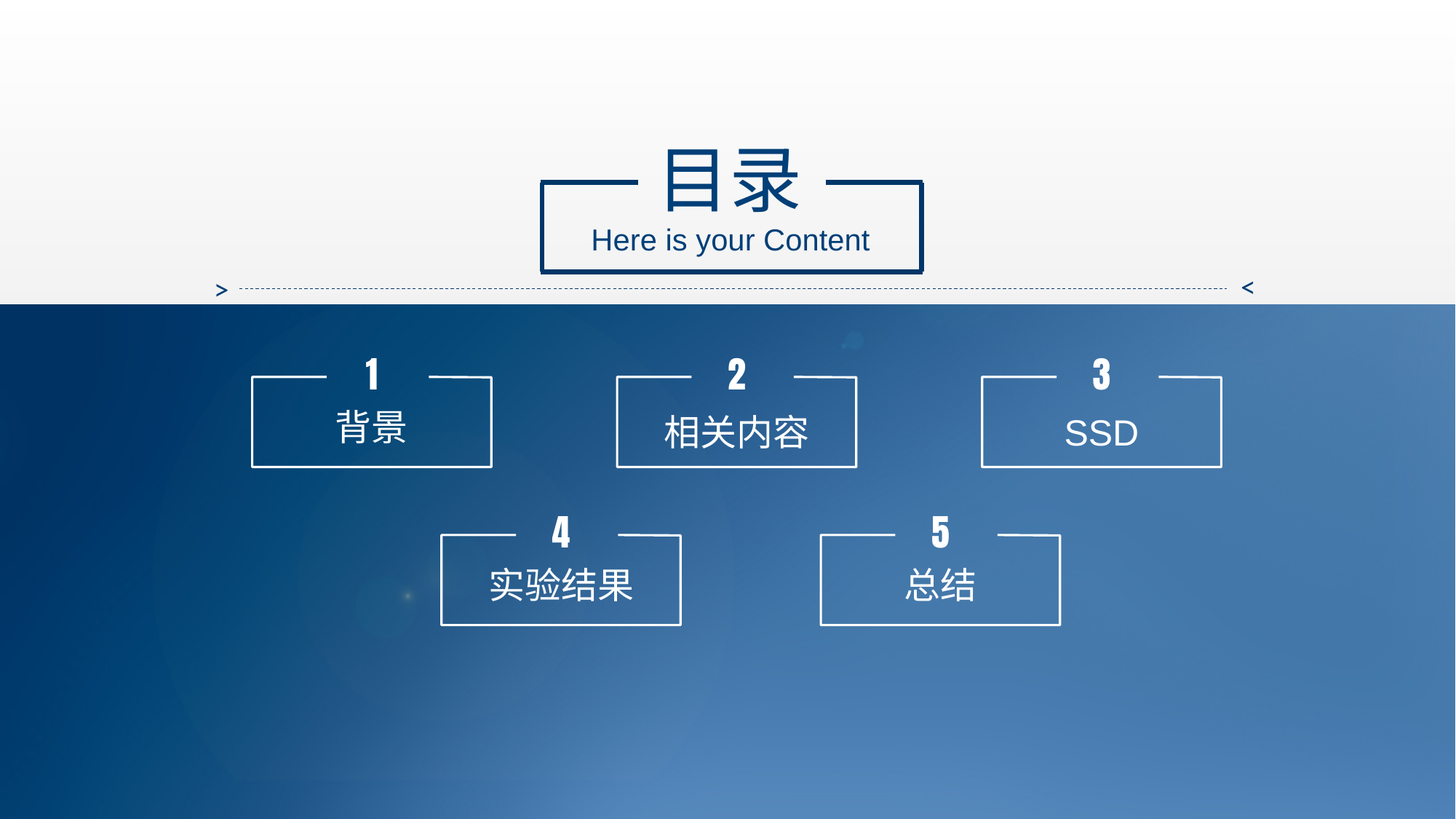

目录
Here is your Content
>
>
1
2
3

背景
相关内容
SSD
4
5

实验结果
总结